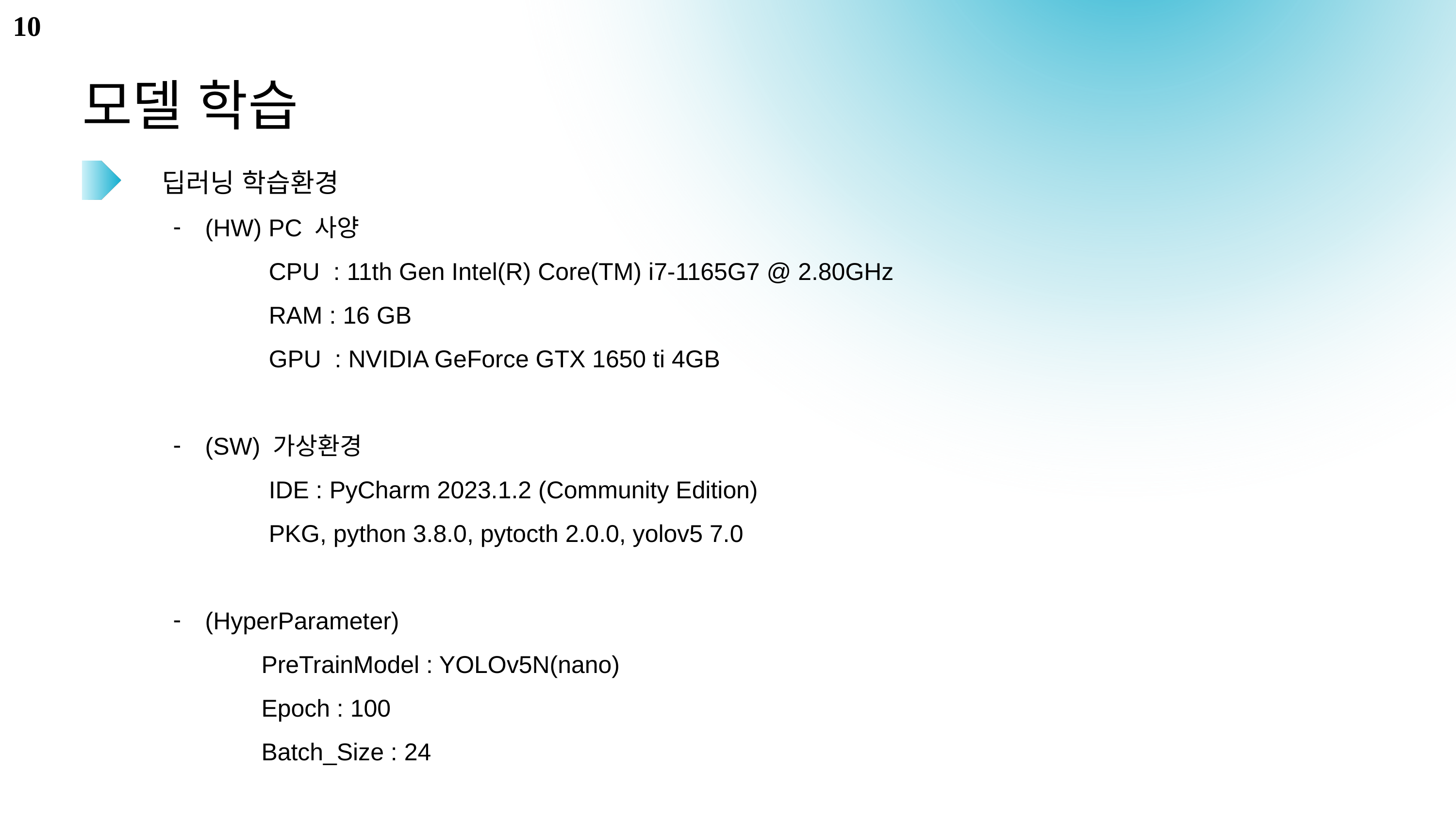

10
모델 학습

딥러닝 학습환경
 (HW) PC 사양
CPU  : 11th Gen Intel(R) Core(TM) i7-1165G7 @ 2.80GHz
RAM : 16 GB
GPU  : NVIDIA GeForce GTX 1650 ti 4GB

 (SW) 가상환경
IDE : PyCharm 2023.1.2 (Community Edition)
PKG, python 3.8.0, pytocth 2.0.0, yolov5 7.0

 (HyperParameter)
PreTrainModel : YOLOv5N(nano)
Epoch : 100
Batch_Size : 24